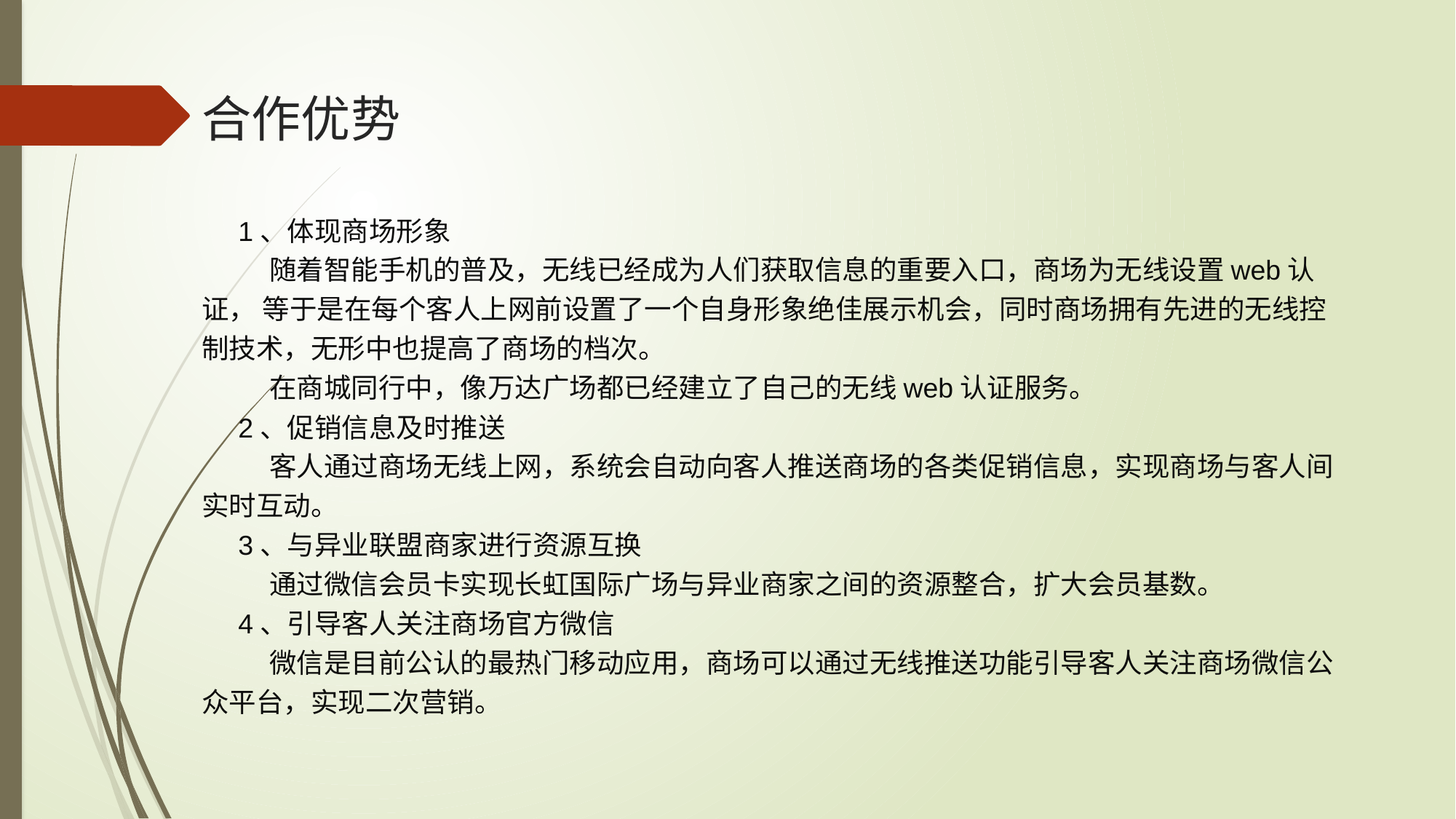

# 合作优势
1、体现商场形象
    随着智能手机的普及，无线已经成为人们获取信息的重要入口，商场为无线设置web认证， 等于是在每个客人上网前设置了一个自身形象绝佳展示机会，同时商场拥有先进的无线控制技术，无形中也提高了商场的档次。
    在商城同行中，像万达广场都已经建立了自己的无线web认证服务。
2、促销信息及时推送
    客人通过商场无线上网，系统会自动向客人推送商场的各类促销信息，实现商场与客人间实时互动。
3、与异业联盟商家进行资源互换
    通过微信会员卡实现长虹国际广场与异业商家之间的资源整合，扩大会员基数。
4、引导客人关注商场官方微信
    微信是目前公认的最热门移动应用，商场可以通过无线推送功能引导客人关注商场微信公众平台，实现二次营销。